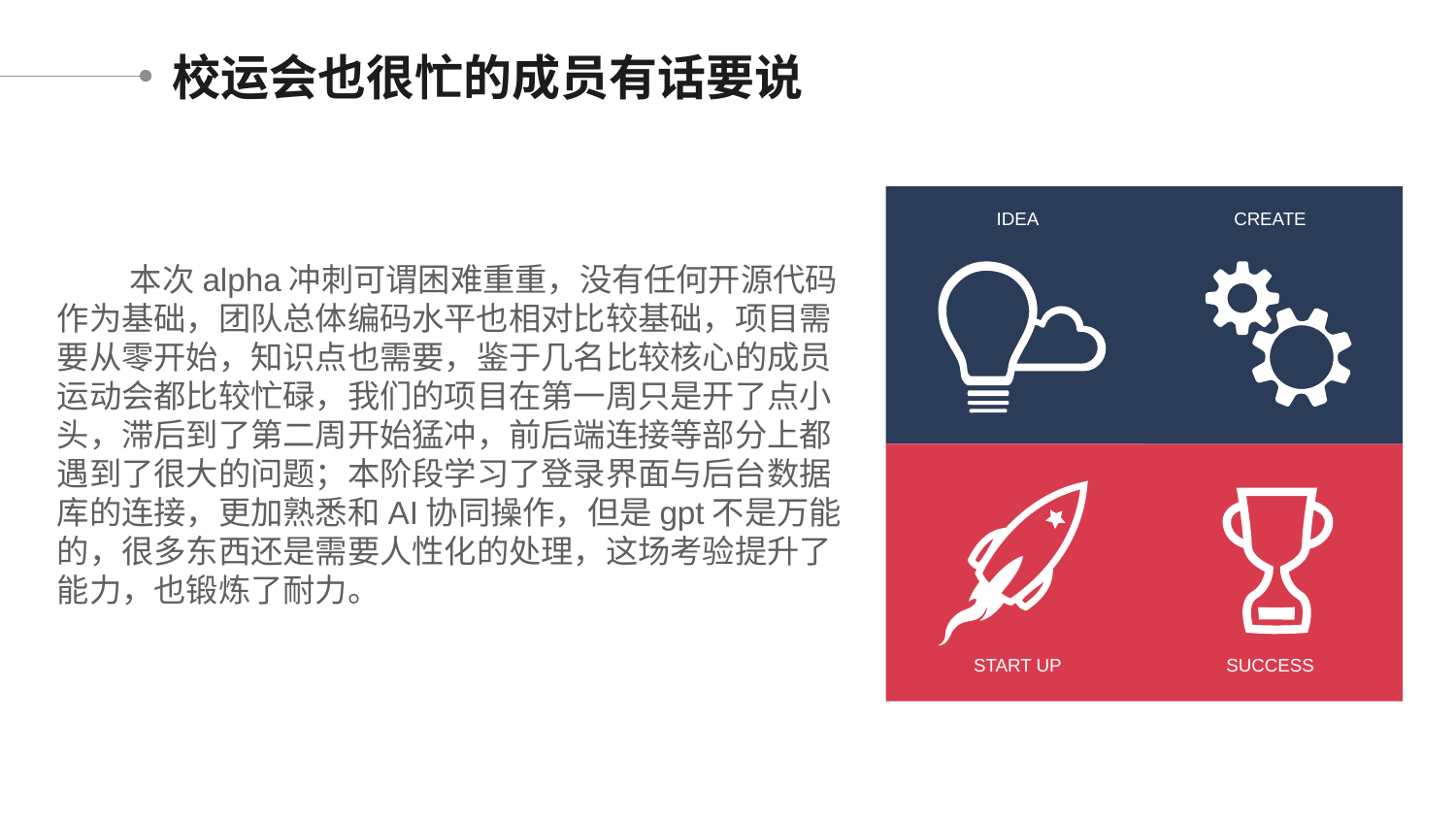

校运会也很忙的成员有话要说

IDEA
CREATE

START UP
SUCCESS
本次alpha冲刺可谓困难重重，没有任何开源代码作为基础，团队总体编码水平也相对比较基础，项目需要从零开始，知识点也需要，鉴于几名比较核心的成员运动会都比较忙碌，我们的项目在第一周只是开了点小头，滞后到了第二周开始猛冲，前后端连接等部分上都遇到了很大的问题；本阶段学习了登录界面与后台数据库的连接，更加熟悉和AI协同操作，但是gpt不是万能的，很多东西还是需要人性化的处理，这场考验提升了能力，也锻炼了耐力。